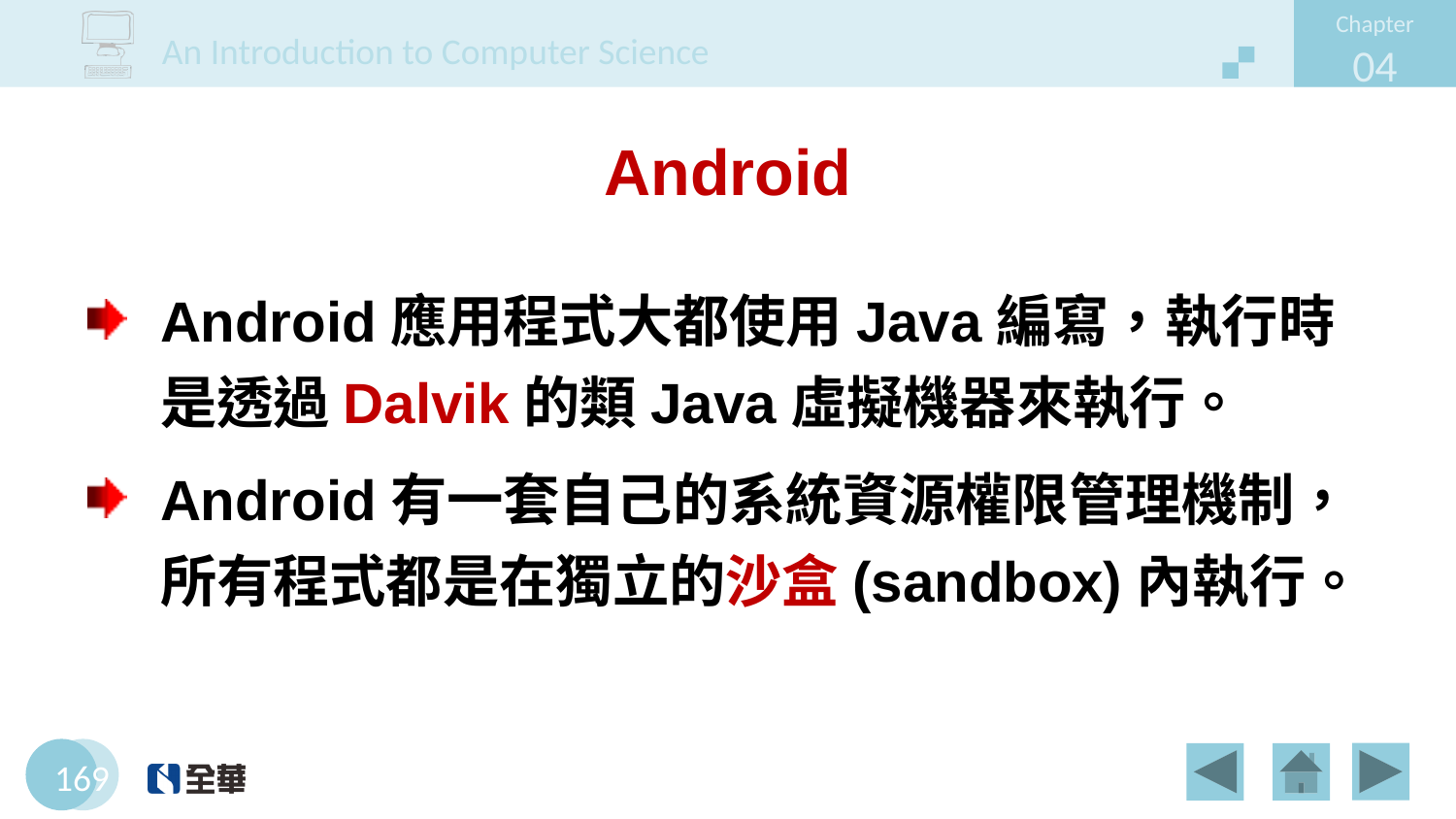

# Android
Android應用程式大都使用Java編寫，執行時是透過Dalvik的類Java虛擬機器來執行。
Android有一套自己的系統資源權限管理機制，所有程式都是在獨立的沙盒(sandbox)內執行。